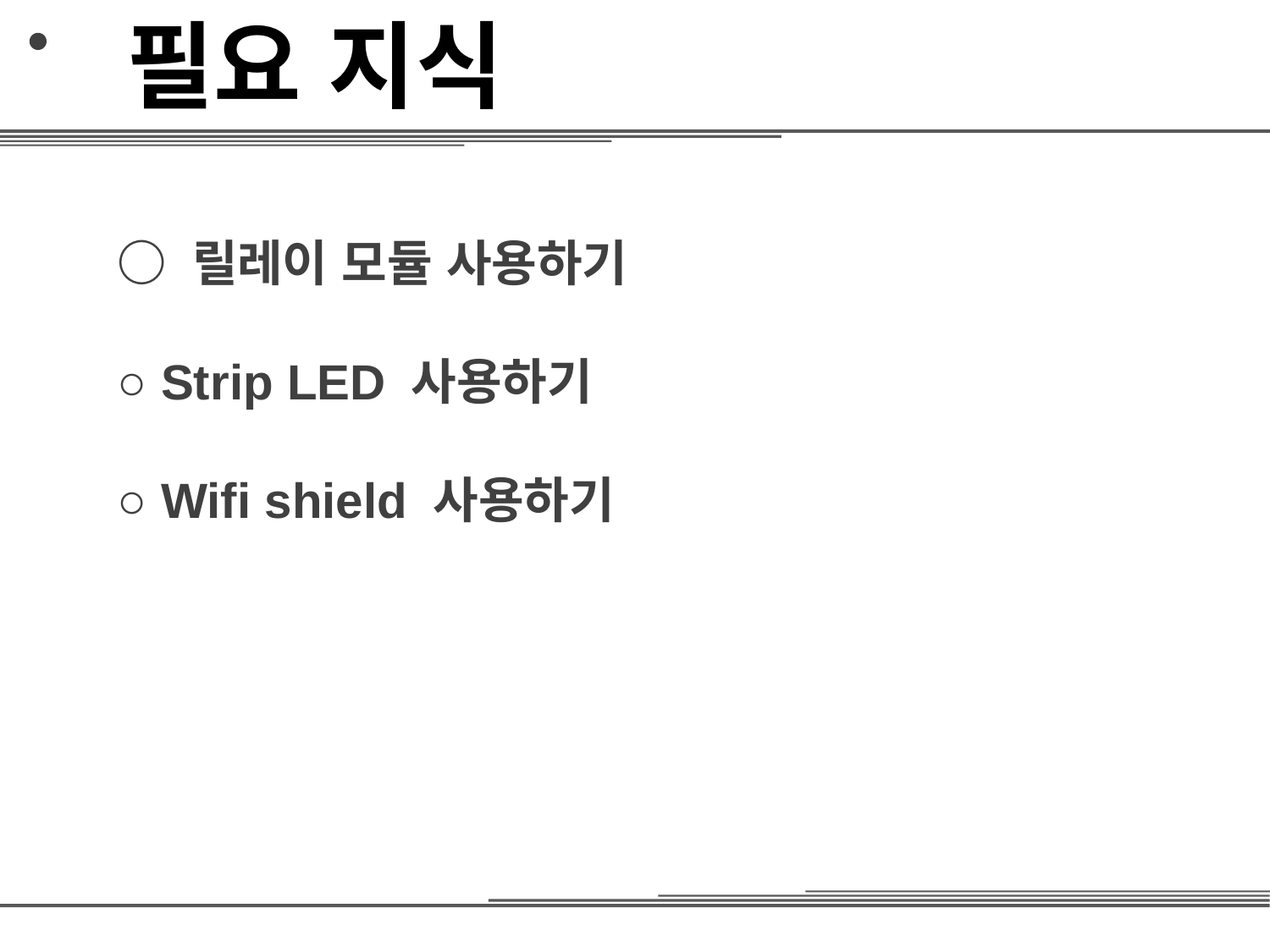

필요 지식

○ 릴레이 모듈 사용하기

○ Strip LED 사용하기

○ Wifi shield 사용하기